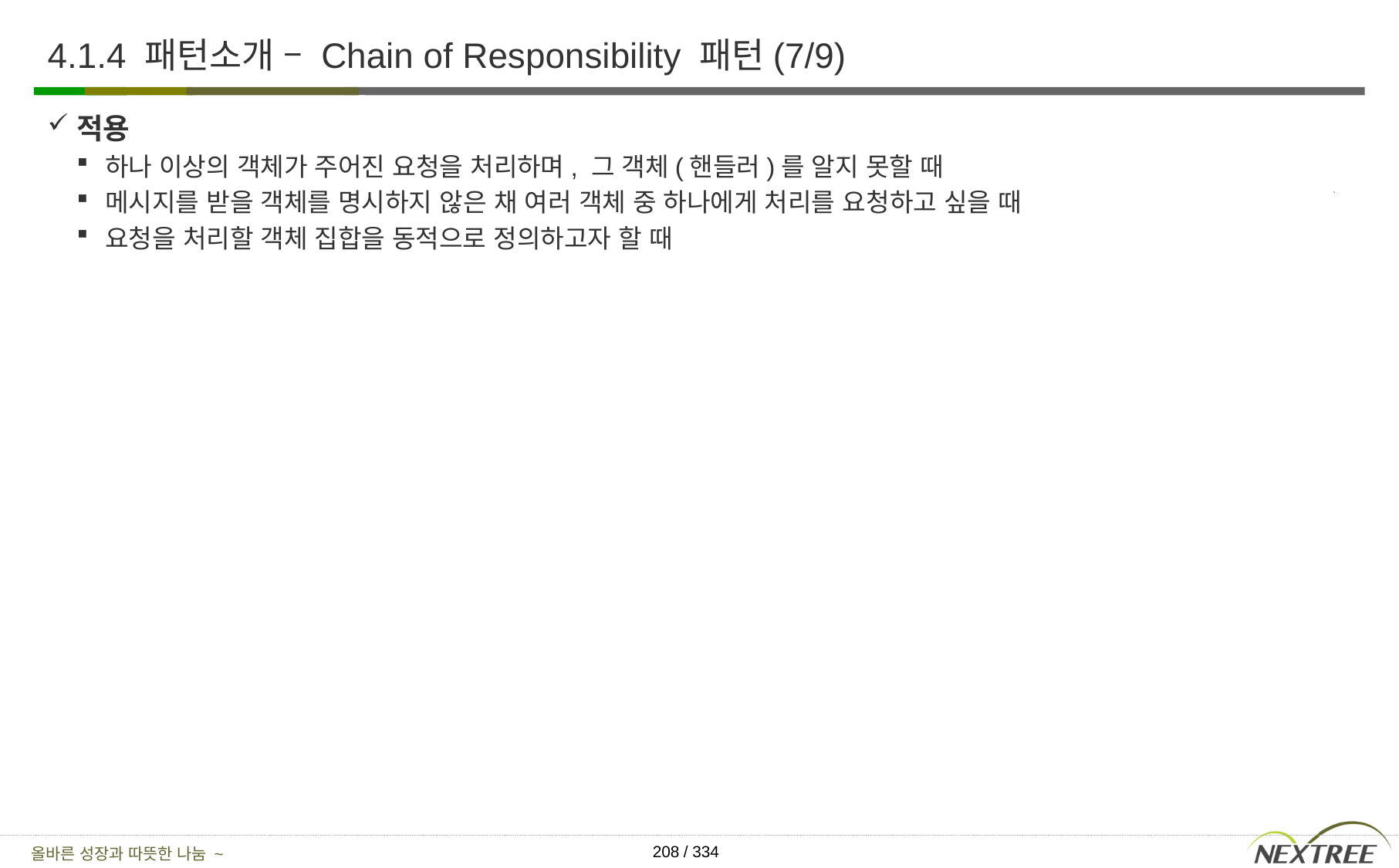

# 4.1.4 패턴소개 – Chain of Responsibility 패턴(7/9)
적용
하나 이상의 객체가 주어진 요청을 처리하며, 그 객체(핸들러)를 알지 못할 때
메시지를 받을 객체를 명시하지 않은 채 여러 객체 중 하나에게 처리를 요청하고 싶을 때
요청을 처리할 객체 집합을 동적으로 정의하고자 할 때